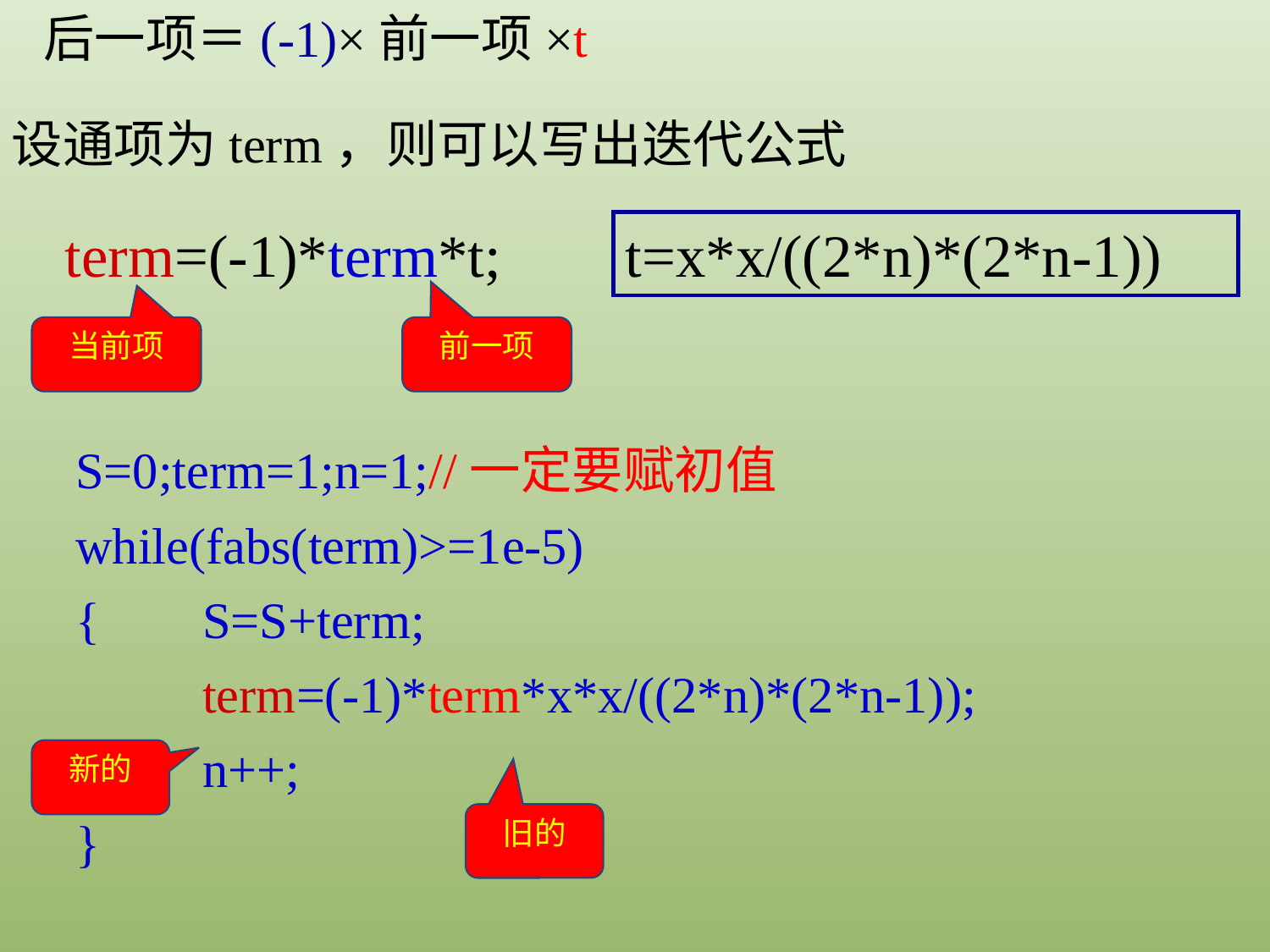

后一项＝(-1)×前一项×t
设通项为term，则可以写出迭代公式
term=(-1)*term*t;
t=x*x/((2*n)*(2*n-1))
当前项
前一项
S=0;term=1;n=1;//一定要赋初值
while(fabs(term)>=1e-5)
{	S=S+term;
	term=(-1)*term*x*x/((2*n)*(2*n-1));
	n++;
}
新的
旧的
144